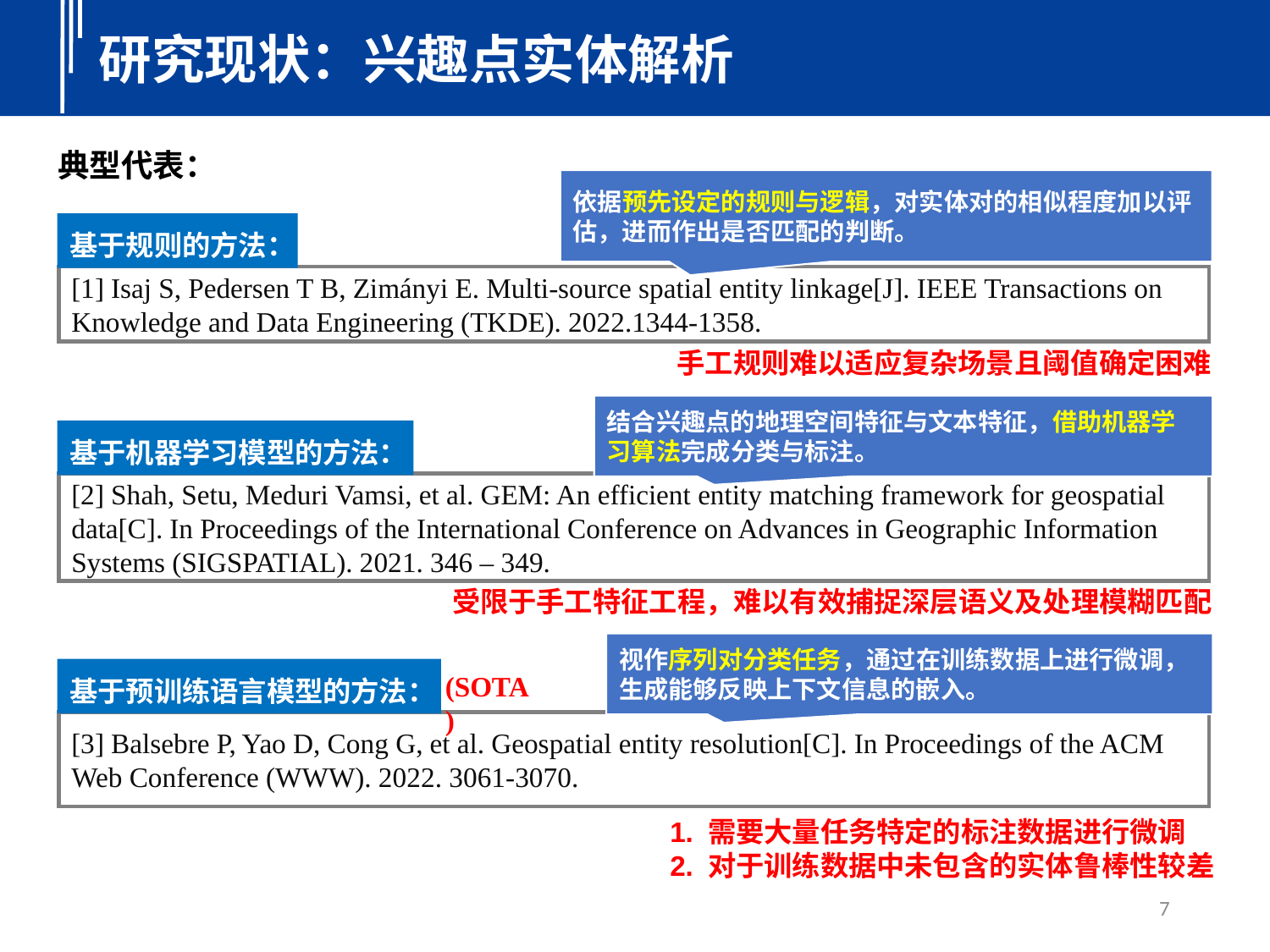

研究现状：兴趣点实体解析
典型代表：
依据预先设定的规则与逻辑，对实体对的相似程度加以评估，进而作出是否匹配的判断。
基于规则的方法：
[1] Isaj S, Pedersen T B, Zimányi E. Multi-source spatial entity linkage[J]. IEEE Transactions on Knowledge and Data Engineering (TKDE). 2022.1344-1358.
手工规则难以适应复杂场景且阈值确定困难
结合兴趣点的地理空间特征与文本特征，借助机器学习算法完成分类与标注。
基于机器学习模型的方法：

[2] Shah, Setu, Meduri Vamsi, et al. GEM: An efficient entity matching framework for geospatial data[C]. In Proceedings of the International Conference on Advances in Geographic Information Systems (SIGSPATIAL). 2021. 346 – 349.

受限于手工特征工程，难以有效捕捉深层语义及处理模糊匹配
视作序列对分类任务，通过在训练数据上进行微调，
生成能够反映上下文信息的嵌入。
基于预训练语言模型的方法：
(SOTA)
[3] Balsebre P, Yao D, Cong G, et al. Geospatial entity resolution[C]. In Proceedings of the ACM Web Conference (WWW). 2022. 3061-3070.
1. 需要大量任务特定的标注数据进行微调
2. 对于训练数据中未包含的实体鲁棒性较差
7
7